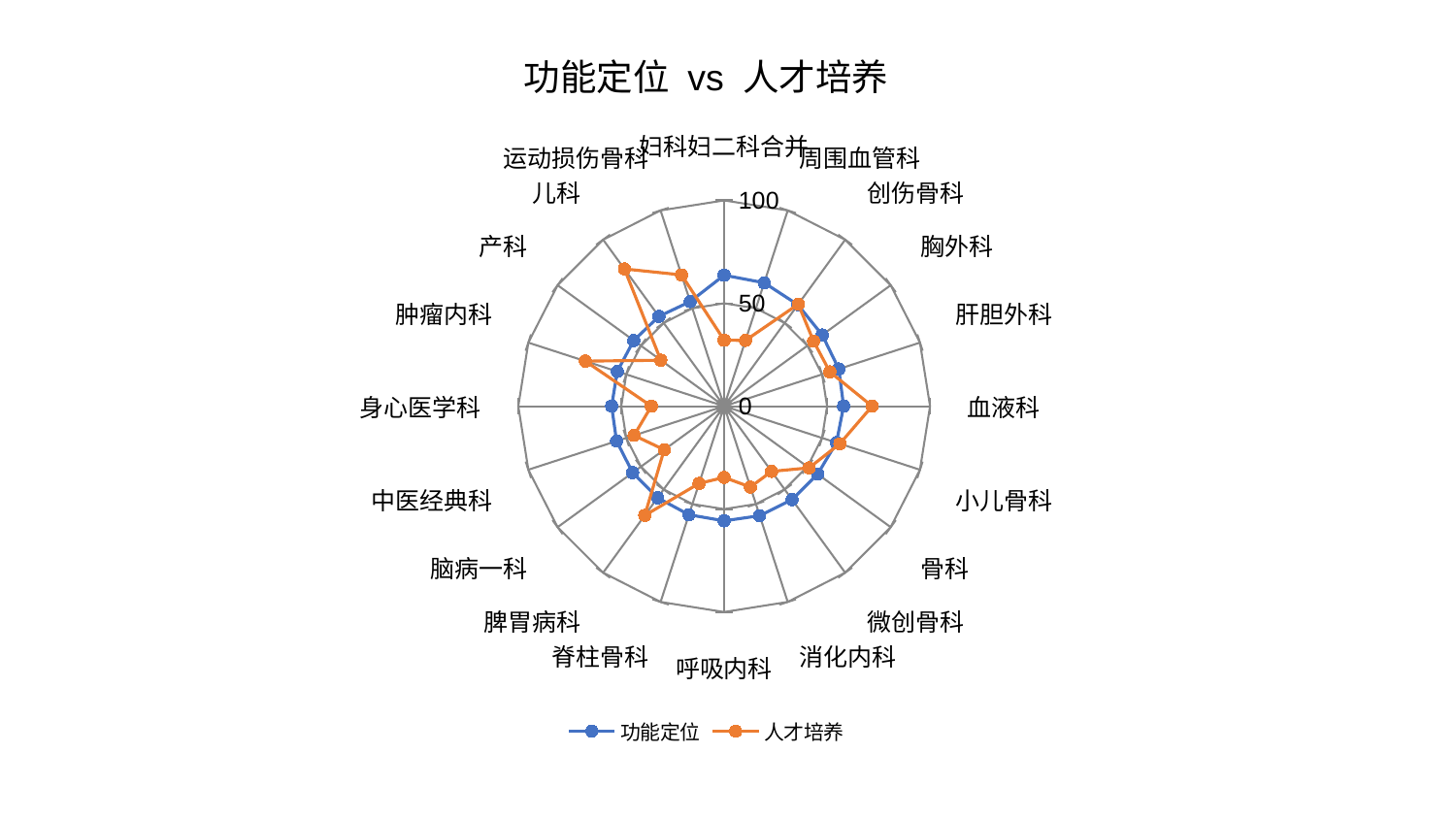

### Chart: 功能定位 vs 人才培养

| Category | 功能定位 | 人才培养 |
|---|---|---|
| 妇科妇二科合并 | 63.66519251150641 | 32.08905304824606 |
| 周围血管科 | 63.02690968870497 | 33.628986789354705 |
| 创伤骨科 | 60.93393306059356 | 61.26081542097696 |
| 胸外科 | 58.89072309784093 | 53.69316203323668 |
| 肝胆外科 | 58.554328499907136 | 53.98847385934829 |
| 血液科 | 58.02214617970277 | 71.8712285079899 |
| 小儿骨科 | 57.35150906184948 | 59.09243593826003 |
| 骨科 | 56.132863512767585 | 51.00793141495632 |
| 微创骨科 | 56.12166607300994 | 39.19126986984746 |
| 消化内科 | 55.94417701814053 | 41.3053616684925 |
| 呼吸内科 | 55.713729532552996 | 34.62497110064937 |
| 脊柱骨科 | 55.46913326562765 | 39.47125653677213 |
| 脾胃病科 | 54.99415650172004 | 65.61773307574866 |
| 脑病一科 | 54.94686807867297 | 36.0182211313489 |
| 中医经典科 | 54.945453124747516 | 46.02198258723007 |
| 身心医学科 | 54.65929802625682 | 35.378947642296716 |
| 肿瘤内科 | 54.61066572636064 | 70.89754970578394 |
| 产科 | 54.31003179723445 | 38.030513622102845 |
| 儿科 | 53.940341874089206 | 82.44496719951864 |
| 运动损伤骨科 | 53.43694655899018 | 67.08759836538768 |
41